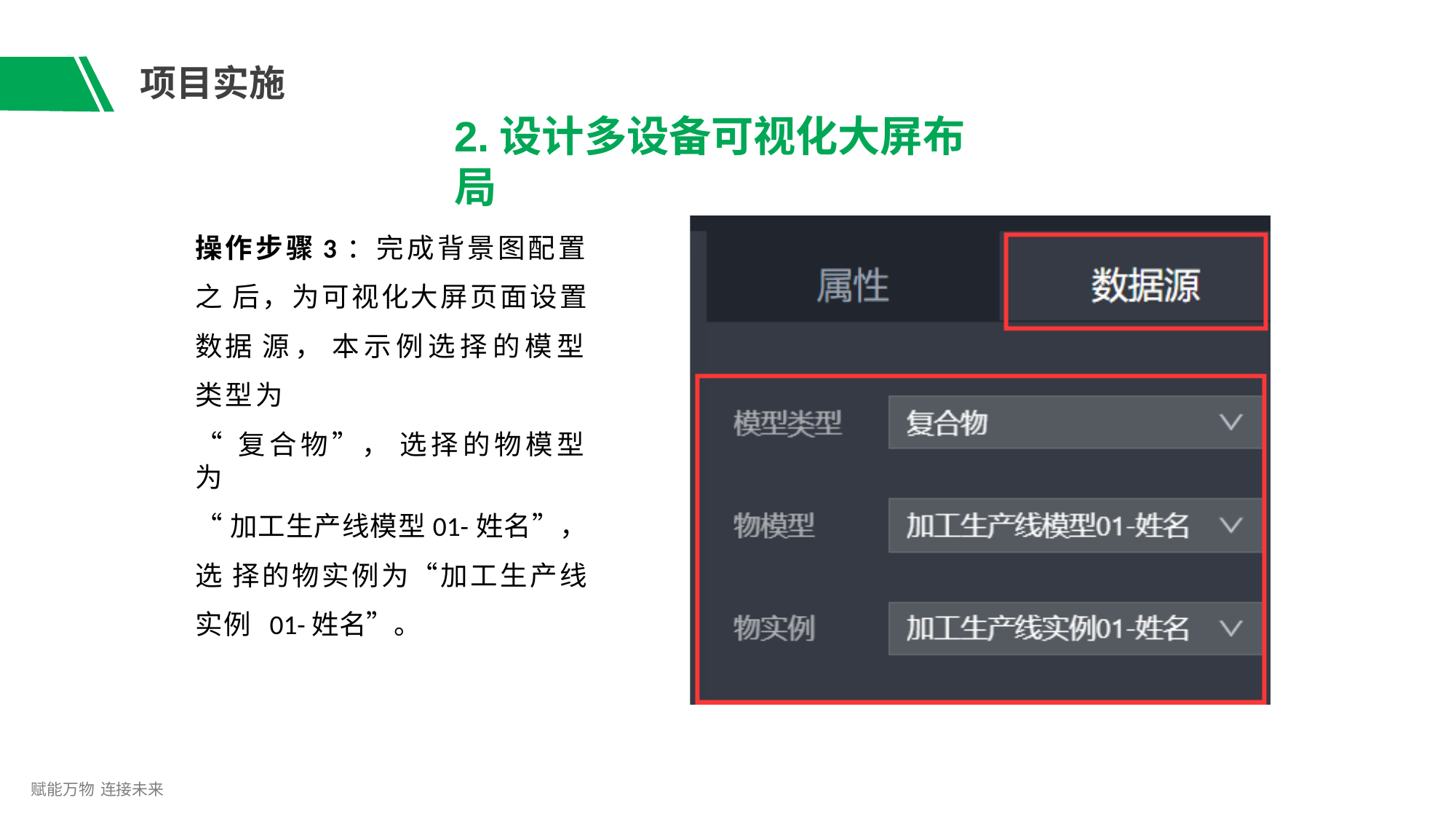

# 项目实施
2.设计多设备可视化大屏布局
操作步骤3：完成背景图配置之 后，为可视化大屏页面设置数据 源， 本示例选择的模型类型为
“ 复合物”， 选择的物模型为
“加工生产线模型01-姓名”，选 择的物实例为“加工生产线实例  01-姓名”。

赋能万物 连接未来